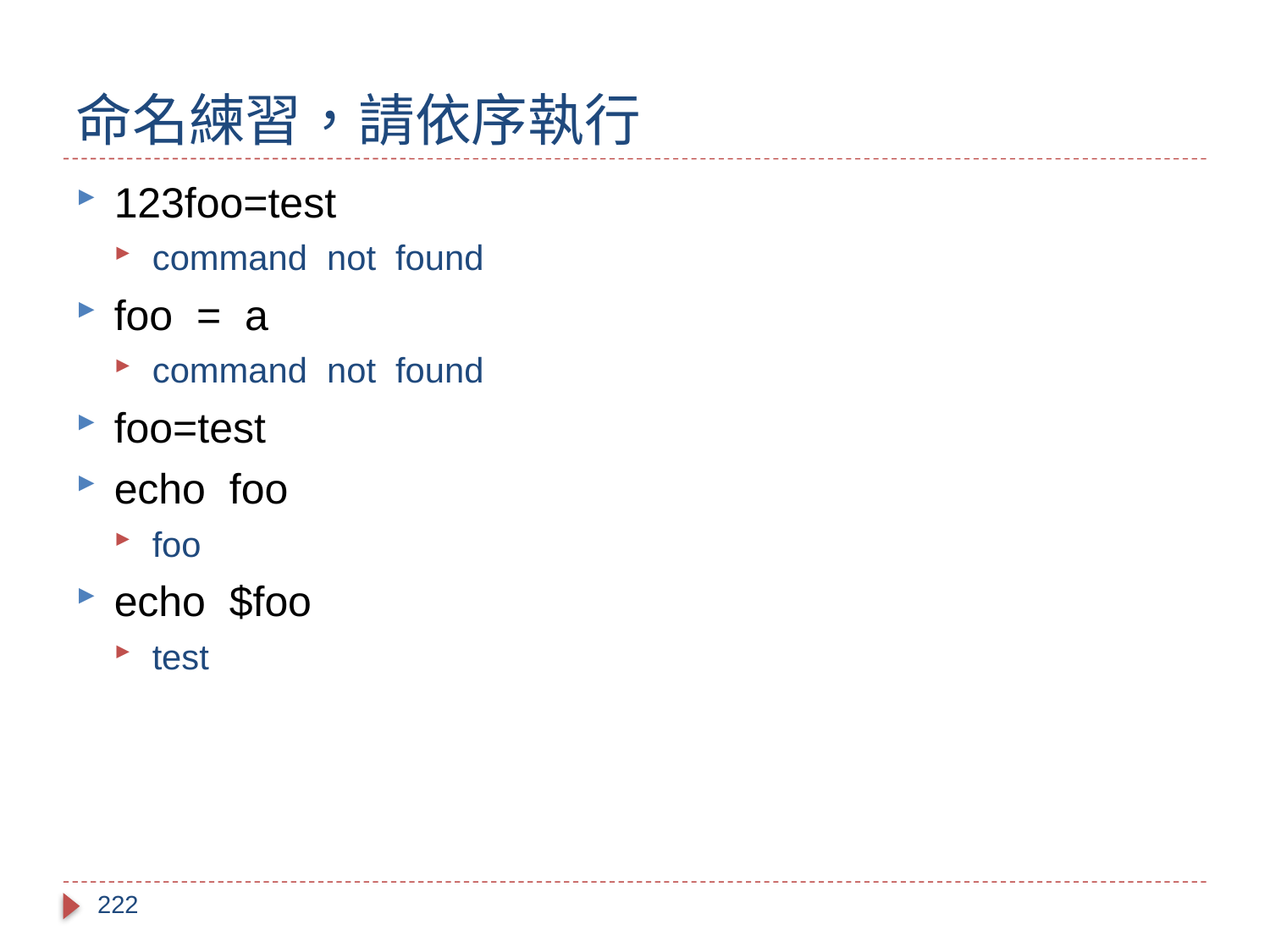

# 命名練習，請依序執行
123foo=test
command  not  found
foo  =  a
command  not  found
foo=test
echo  foo
foo
echo  $foo
test

222